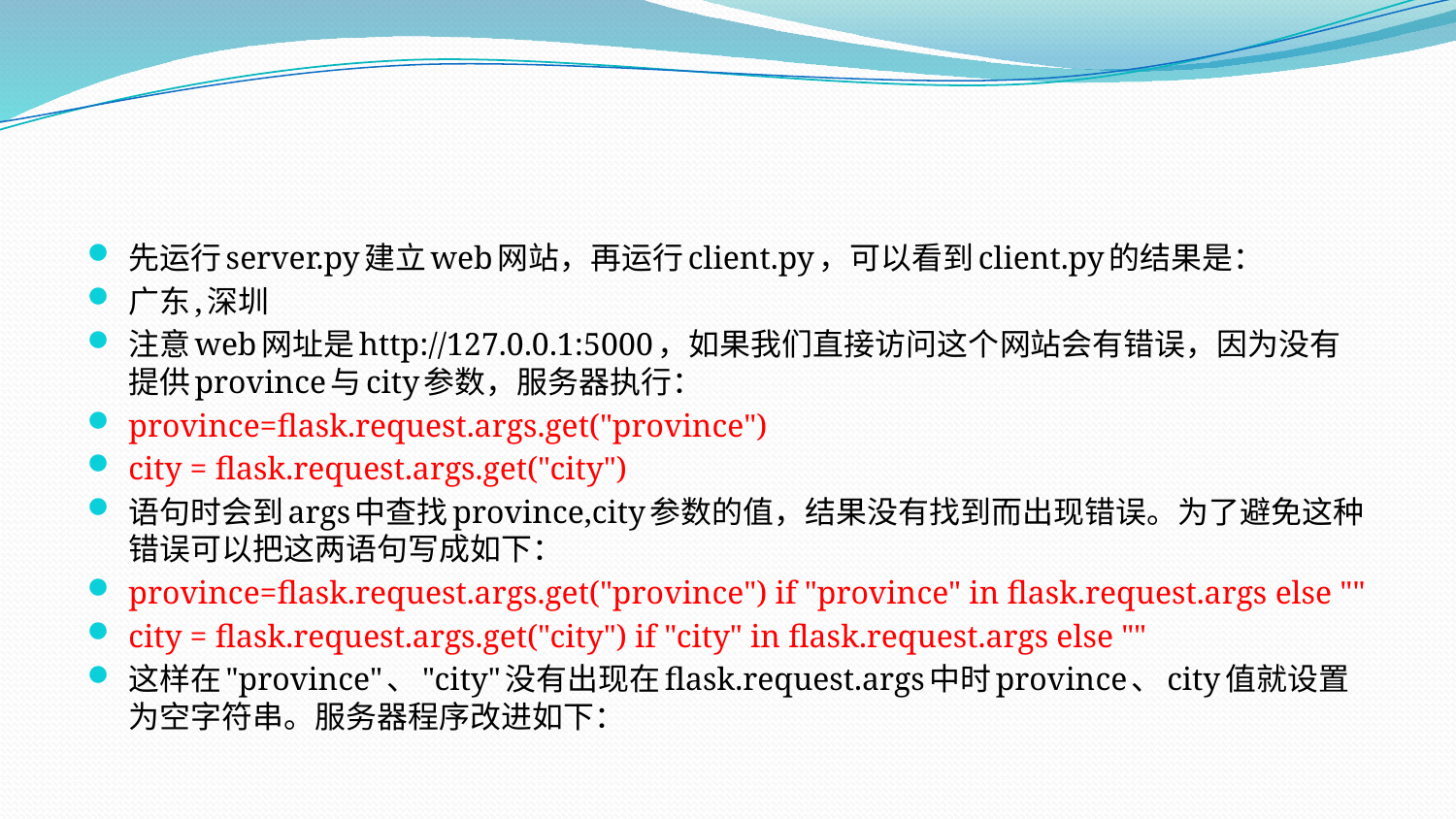

#
先运行server.py建立web网站，再运行client.py，可以看到client.py的结果是：
广东,深圳
注意web网址是http://127.0.0.1:5000，如果我们直接访问这个网站会有错误，因为没有提供province与city参数，服务器执行：
province=flask.request.args.get("province")
city = flask.request.args.get("city")
语句时会到args中查找province,city参数的值，结果没有找到而出现错误。为了避免这种错误可以把这两语句写成如下：
province=flask.request.args.get("province") if "province" in flask.request.args else ""
city = flask.request.args.get("city") if "city" in flask.request.args else ""
这样在"province"、"city"没有出现在flask.request.args中时province、city值就设置为空字符串。服务器程序改进如下：